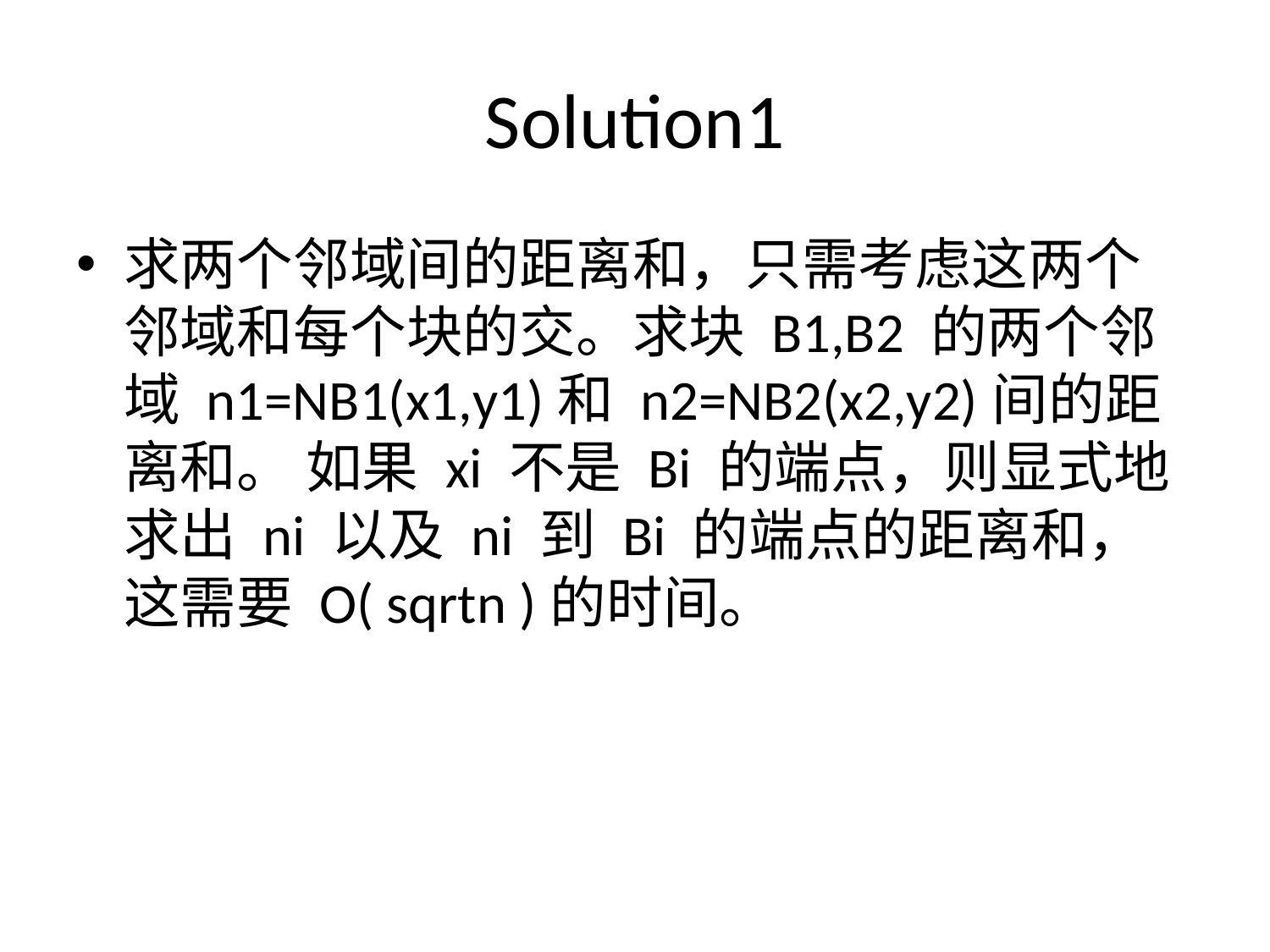

# Solution1
求两个邻域间的距离和，只需考虑这两个邻域和每个块的交。求块 B1,B2 的两个邻域 n1=NB1(x1,y1)和 n2=NB2(x2,y2)间的距离和。 如果 xi 不是 Bi 的端点，则显式地求出 ni 以及 ni 到 Bi 的端点的距离和，这需要 O( sqrtn )的时间。